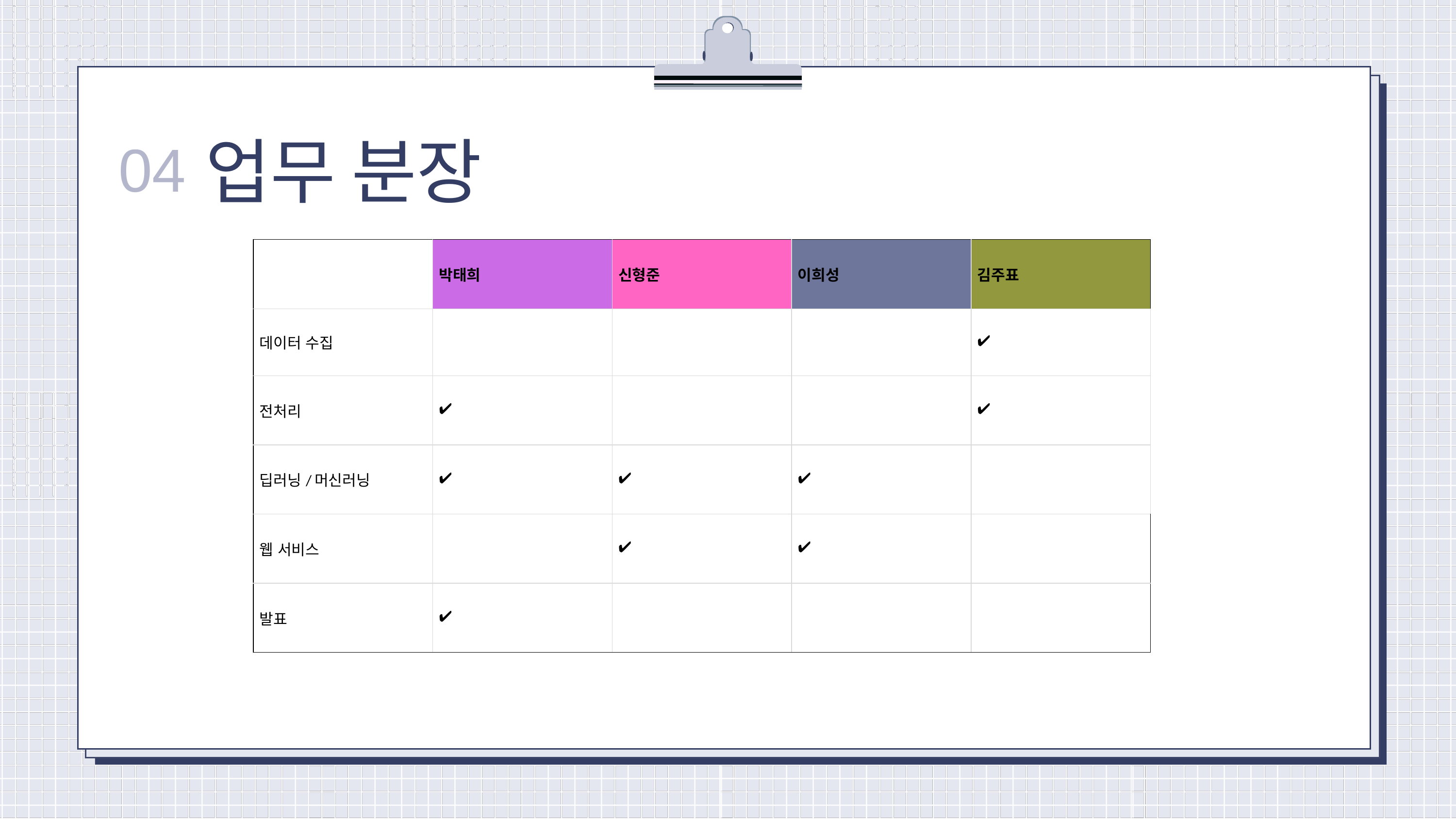

업무 분장
04
|  | 박태희 | 신형준 | 이희성 | 김주표 |
| --- | --- | --- | --- | --- |
| 데이터 수집 |  |  |  | ✔ |
| 전처리 | ✔ |  |  | ✔ |
| 딥러닝/머신러닝 | ✔ | ✔ | ✔ |  |
| 웹 서비스 |  | ✔ | ✔ |  |
| 발표 | ✔ |  |  |  |